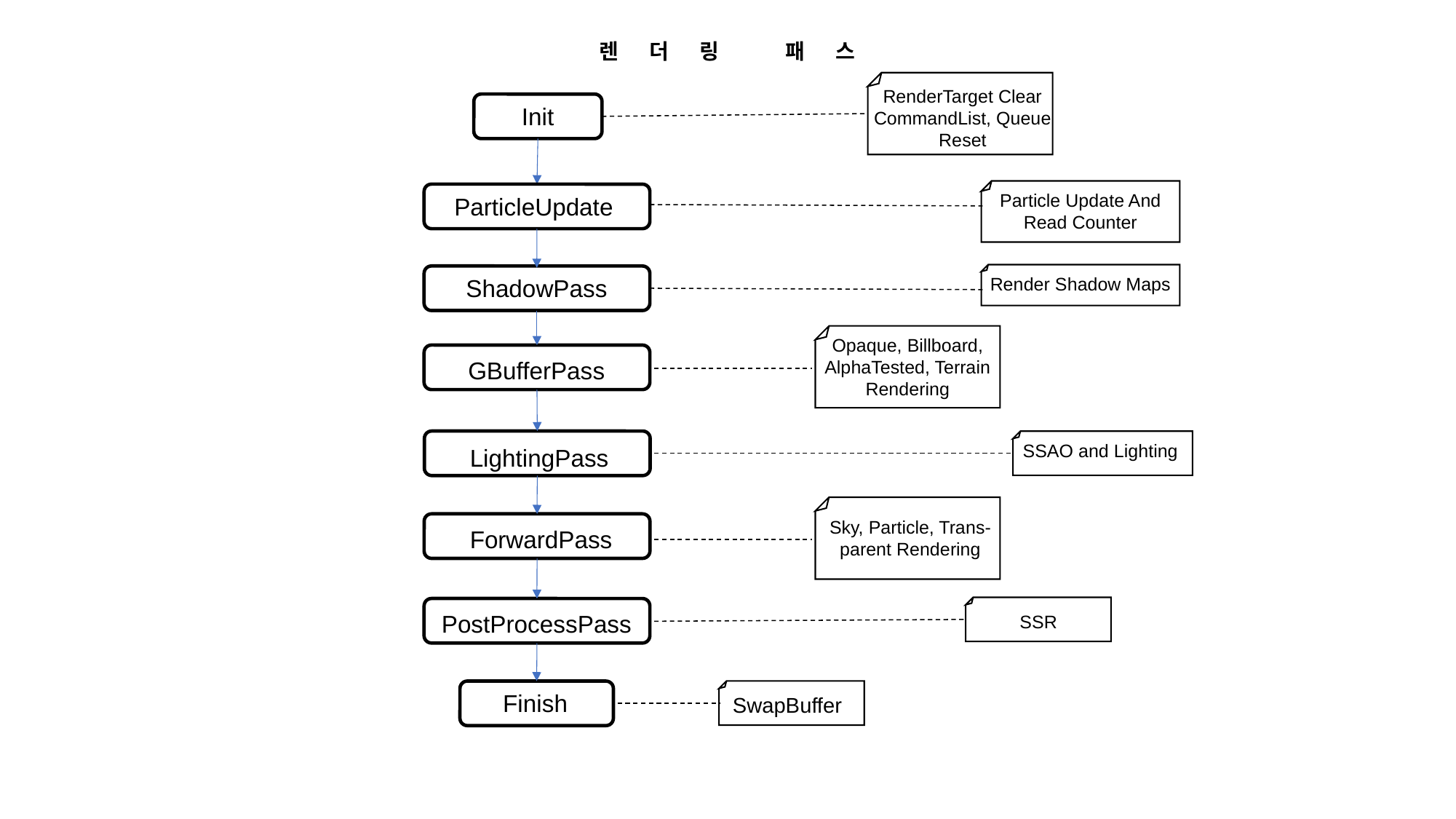

렌더링 패스

RenderTarget Clear
CommandList, Queue Reset

Init

Particle Update And
Read Counter

ParticleUpdate

Render Shadow Maps
ShadowPass

Opaque, Billboard, AlphaTested, Terrain Rendering

GBufferPass

SSAO and Lighting
LightingPass

Sky, Particle, Trans-
parent Rendering

ForwardPass

PostProcessPass
SSR

Finish
SwapBuffer